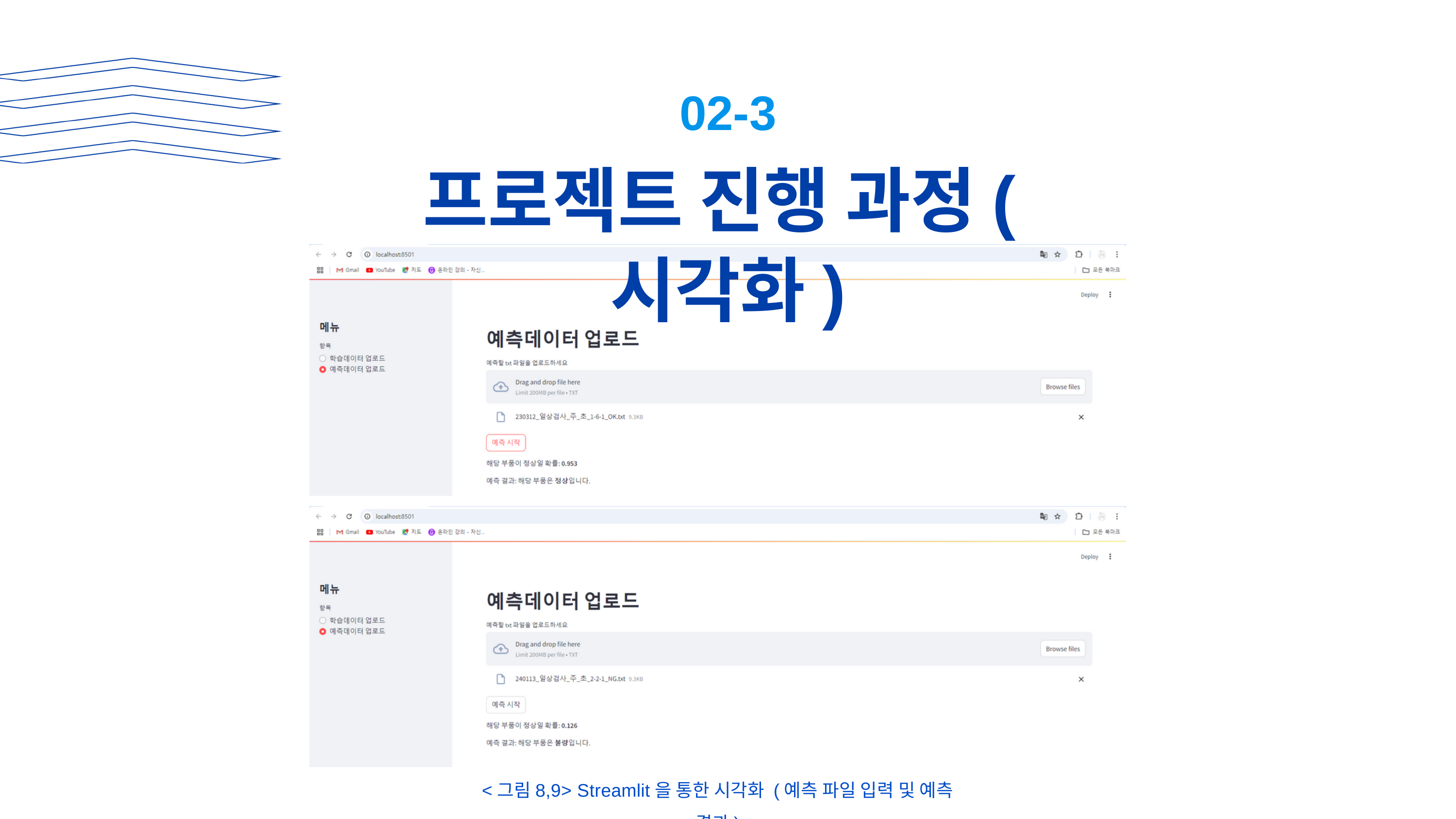

02-3
프로젝트 진행 과정(시각화)

<그림8,9> Streamlit을 통한 시각화 (예측 파일 입력 및 예측 결과)